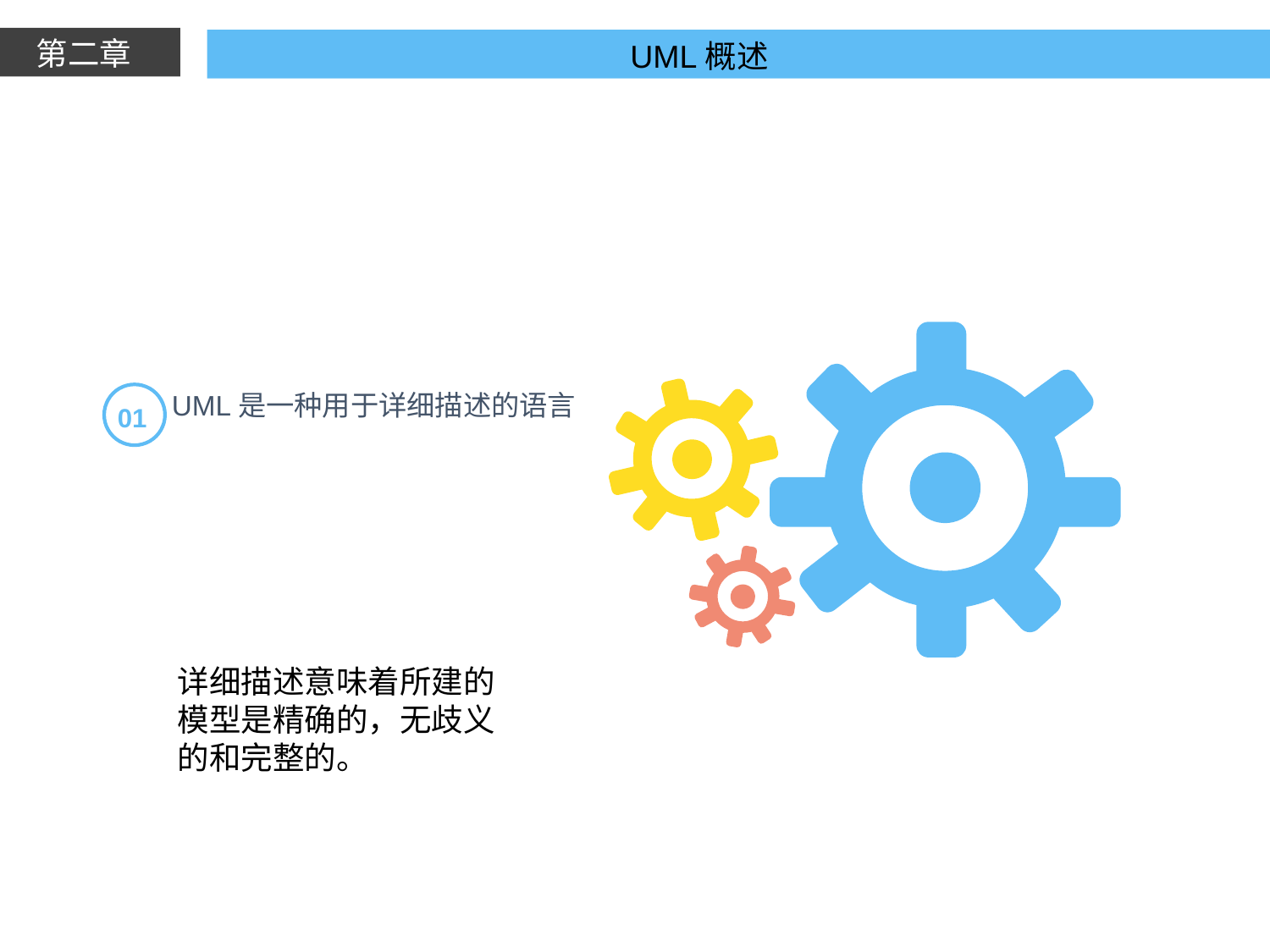

第二章

UML概述

UML是一种用于详细描述的语言

01

详细描述意味着所建的模型是精确的，无歧义的和完整的。